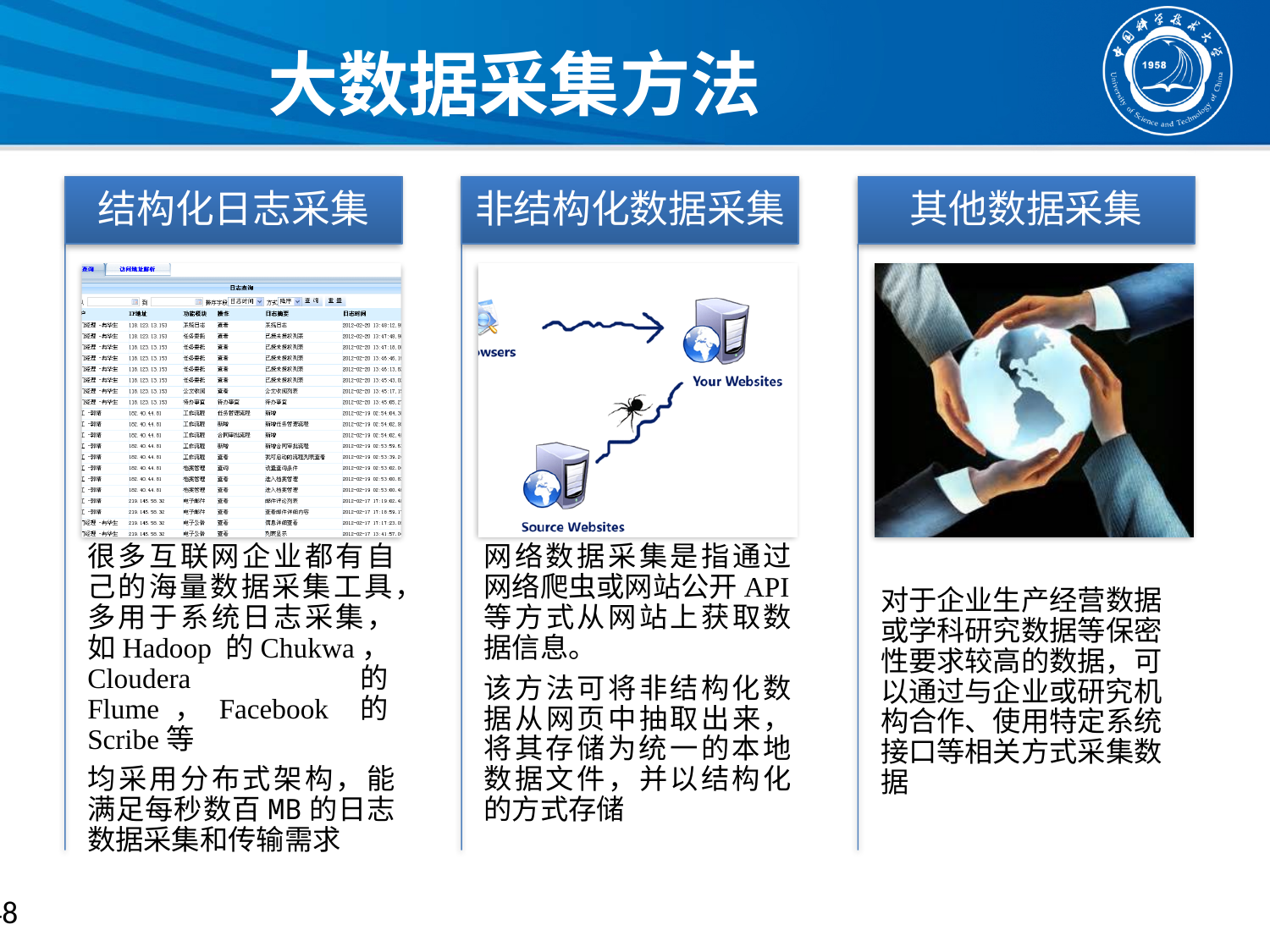

# 大数据采集方法
很多互联网企业都有自己的海量数据采集工具，多用于系统日志采集，如Hadoop 的Chukwa，Cloudera 的Flume，Facebook 的Scribe等
均采用分布式架构，能满足每秒数百MB的日志数据采集和传输需求
结构化日志采集
网络数据采集是指通过网络爬虫或网站公开API等方式从网站上获取数据信息。
该方法可将非结构化数据从网页中抽取出来，将其存储为统一的本地数据文件，并以结构化的方式存储
非结构化数据采集

对于企业生产经营数据或学科研究数据等保密性要求较高的数据，可以通过与企业或研究机构合作、使用特定系统接口等相关方式采集数据
其他数据采集